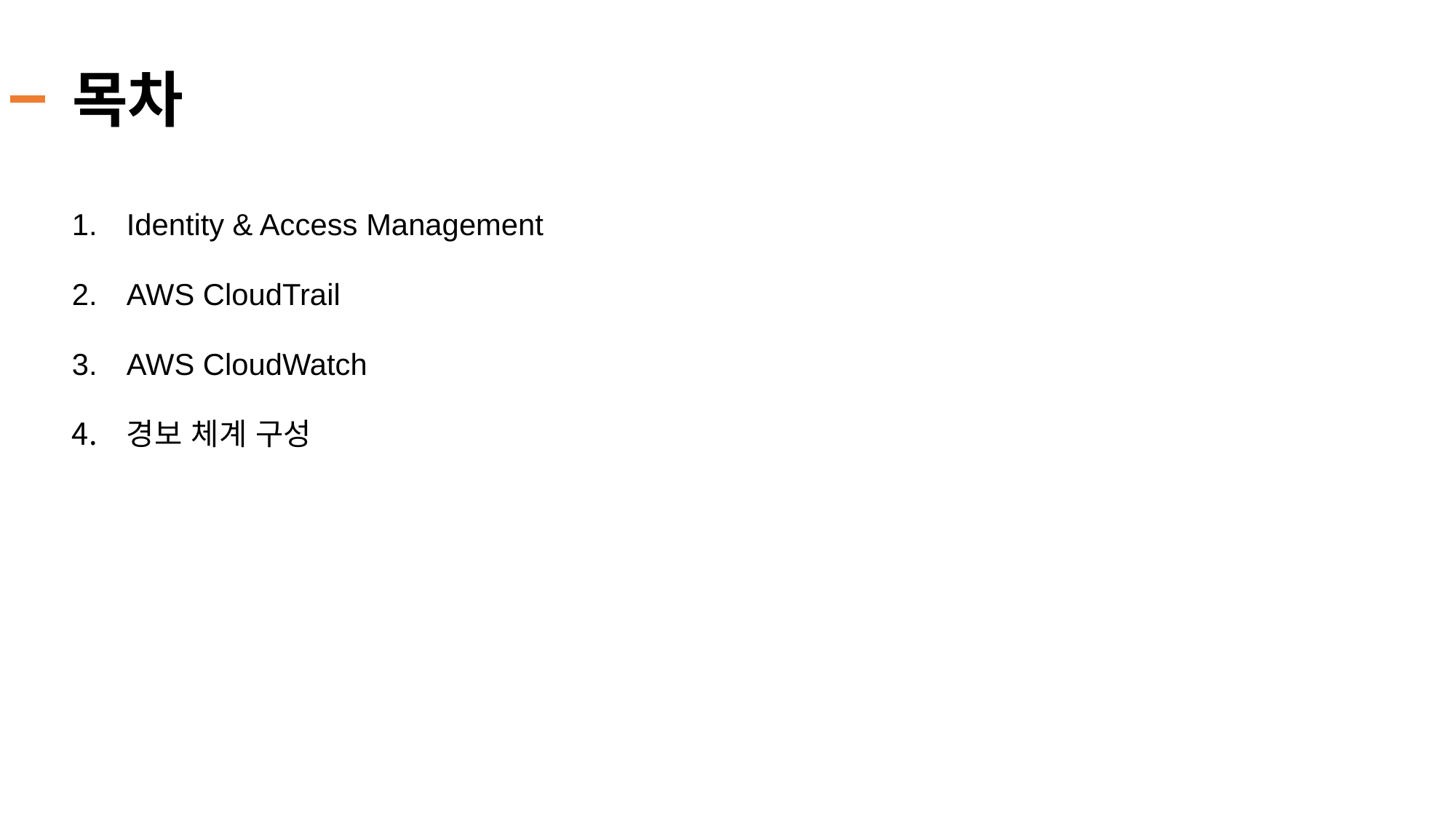

# 목차

Identity & Access Management
AWS CloudTrail
AWS CloudWatch
경보 체계 구성